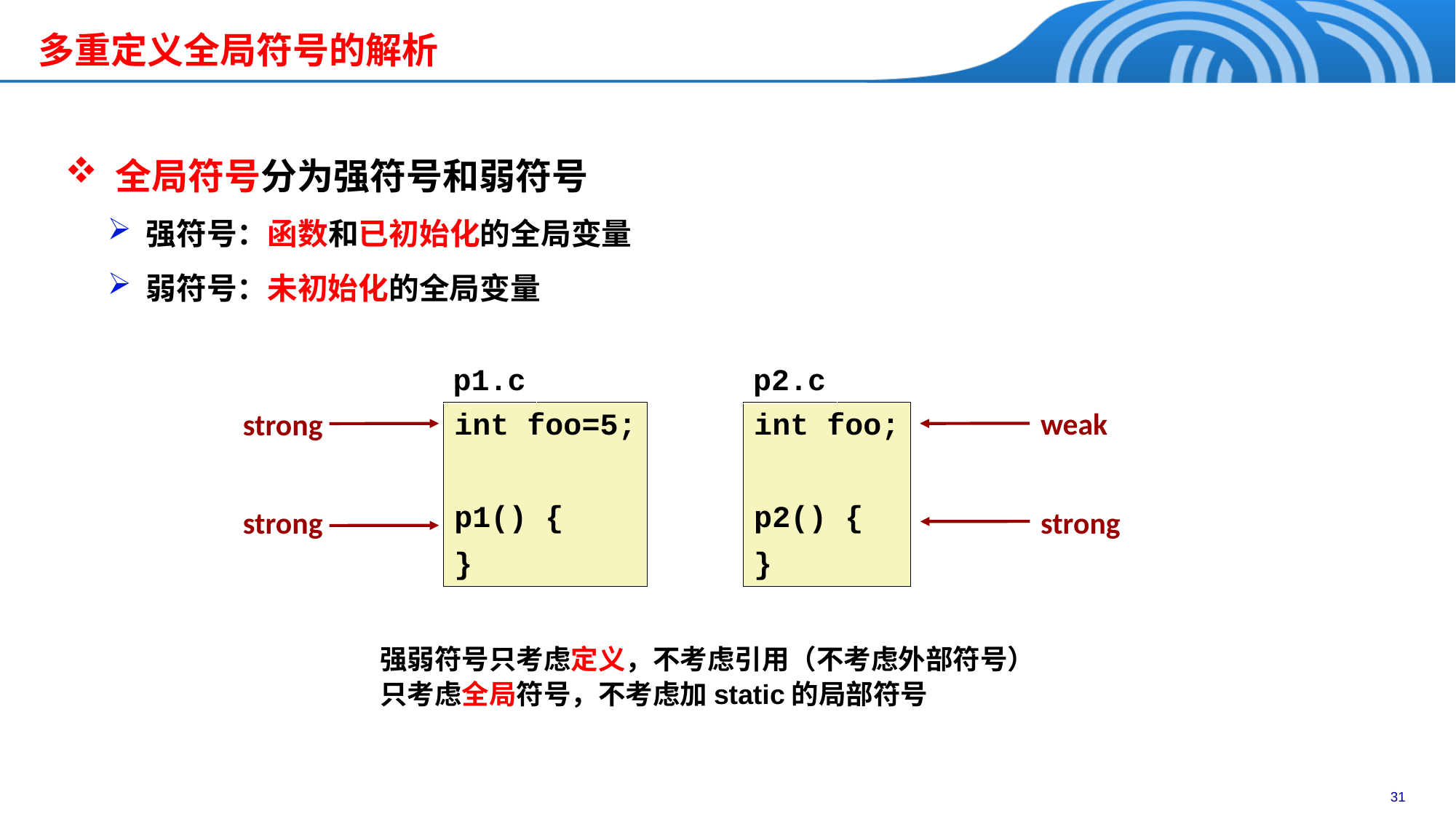

多重定义全局符号的解析
 全局符号分为强符号和弱符号
 强符号：函数和已初始化的全局变量
 弱符号：未初始化的全局变量
p1.c
p2.c
weak
strong
int foo=5;

p1() {
}
int foo;

p2() {
}

strong
strong

强弱符号只考虑定义，不考虑引用（不考虑外部符号）
只考虑全局符号，不考虑加static的局部符号